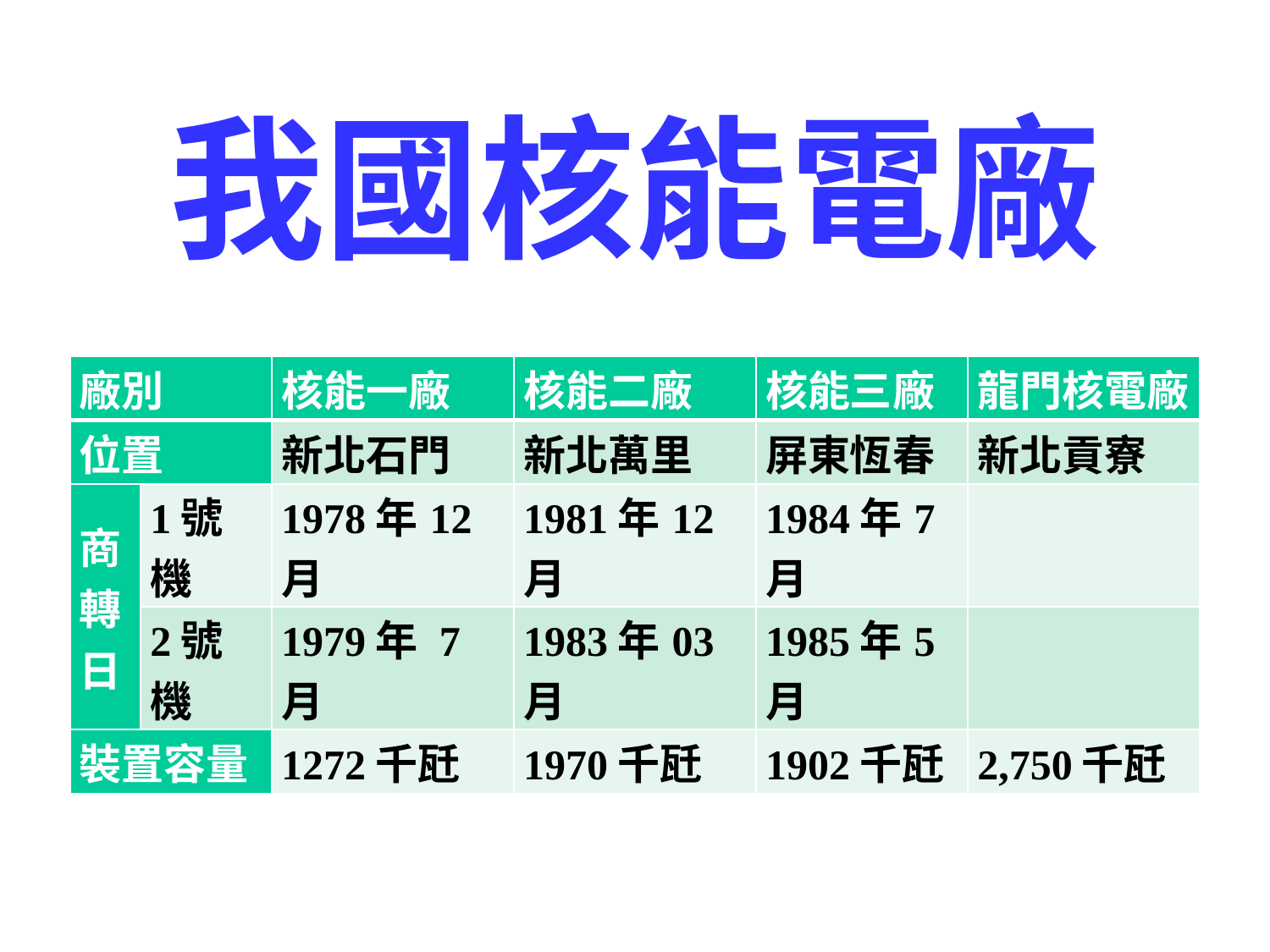

# 我國核能電廠
| 廠別 |  | 核能一廠 | 核能二廠 | 核能三廠 | 龍門核電廠 |
| --- | --- | --- | --- | --- | --- |
| 位置 |  | 新北石門 | 新北萬里 | 屏東恆春 | 新北貢寮 |
| 商轉日 | 1號機 | 1978年12月 | 1981年12月 | 1984年7月 |  |
|  | 2號機 | 1979年 7月 | 1983年03月 | 1985年5月 |  |
| 裝置容量 |  | 1272千瓩 | 1970千瓩 | 1902千瓩 | 2,750千瓩 |